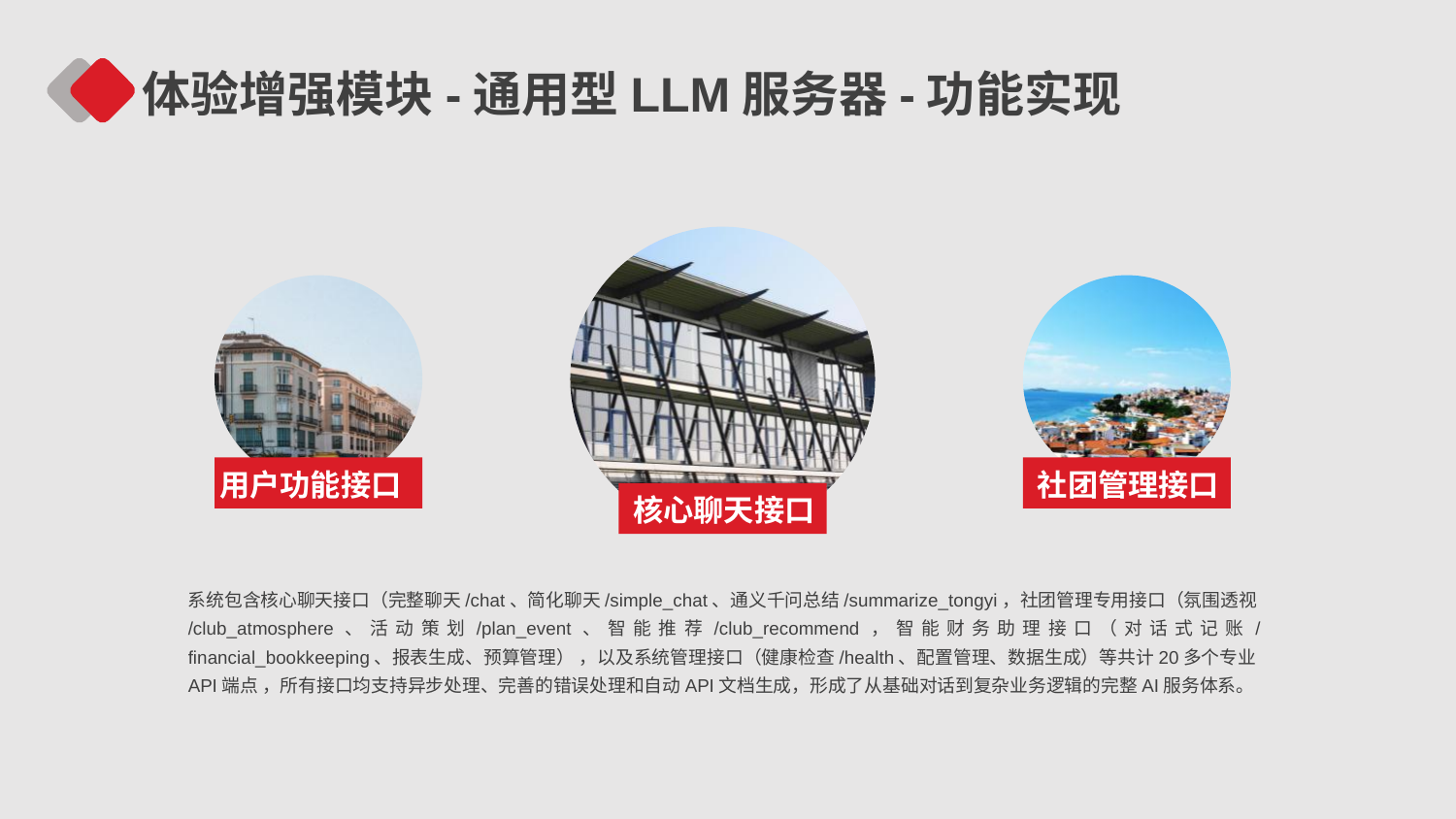

体验增强模块-通用型LLM服务器-功能实现

用户功能接口
社团管理接口

核心聊天接口
系统包含核心聊天接口（完整聊天/chat、简化聊天/simple_chat、通义千问总结/summarize_tongyi，社团管理专用接口（氛围透视/club_atmosphere、活动策划/plan_event、智能推荐/club_recommend，智能财务助理接口（对话式记账/financial_bookkeeping、报表生成、预算管理） ，以及系统管理接口（健康检查/health、配置管理、数据生成）等共计20多个专业API端点 ，所有接口均支持异步处理、完善的错误处理和自动API文档生成，形成了从基础对话到复杂业务逻辑的完整AI服务体系。